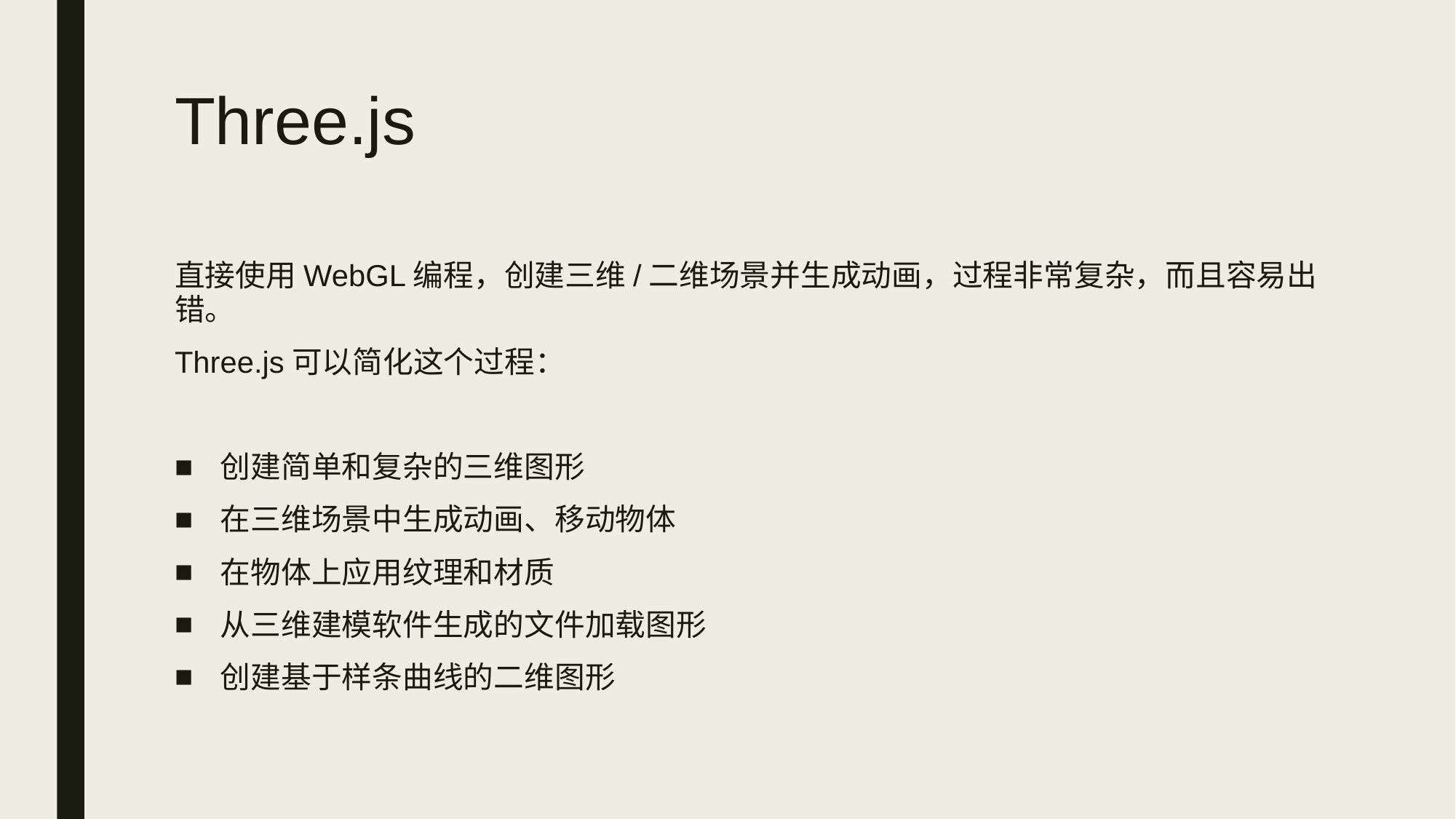

# Three.js
直接使用WebGL编程，创建三维/二维场景并生成动画，过程非常复杂，而且容易出错。
Three.js可以简化这个过程：

创建简单和复杂的三维图形
在三维场景中生成动画、移动物体
在物体上应用纹理和材质
从三维建模软件生成的文件加载图形
创建基于样条曲线的二维图形